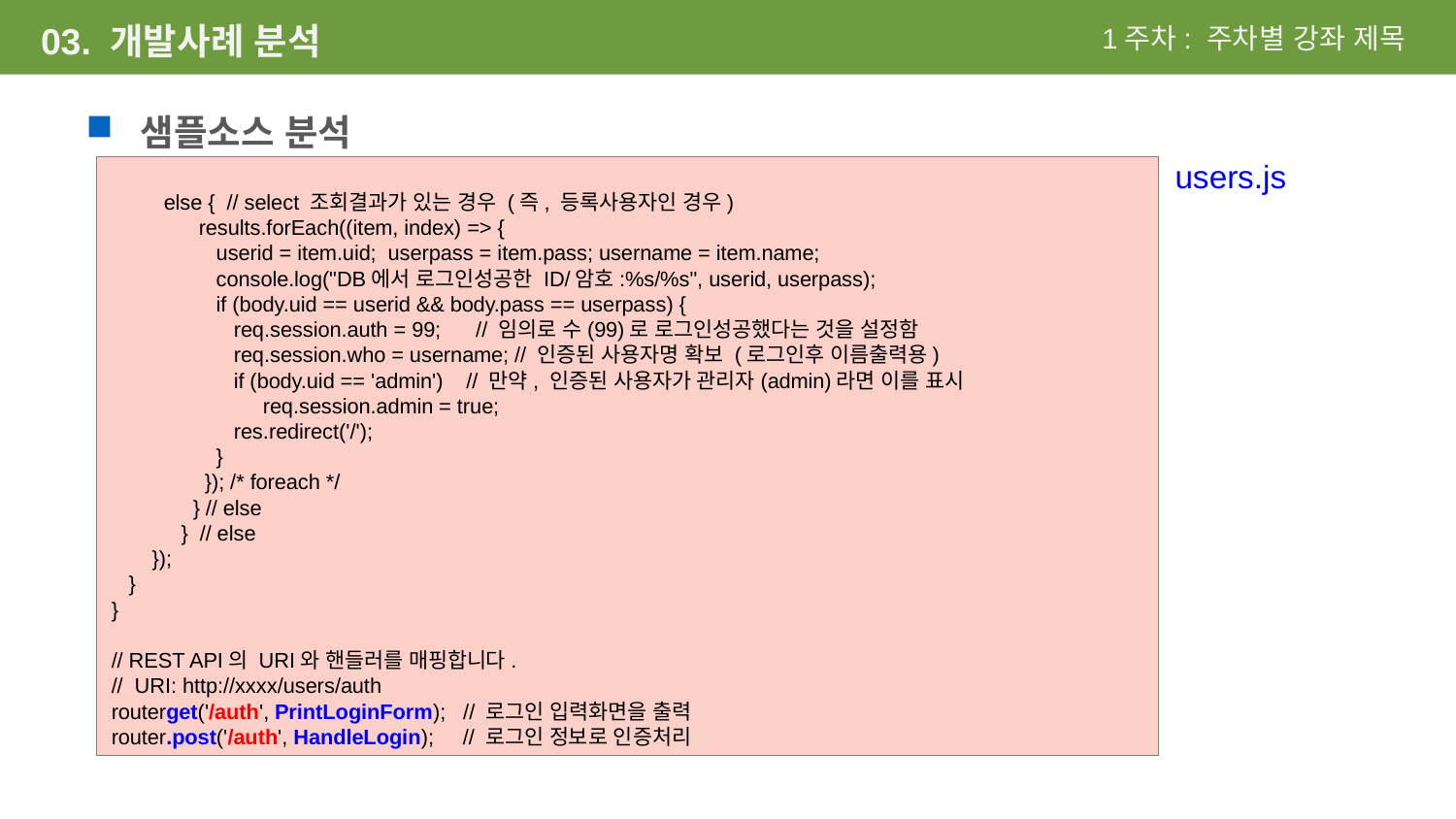

1주차: 주차별 강좌 제목
03. 개발사례 분석
샘플소스 분석

         else {  // select 조회결과가 있는 경우 (즉, 등록사용자인 경우)
               results.forEach((item, index) => {
                  userid = item.uid;  userpass = item.pass; username = item.name;
                  console.log("DB에서 로그인성공한 ID/암호:%s/%s", userid, userpass);
                  if (body.uid == userid && body.pass == userpass) {
                     req.session.auth = 99;      // 임의로 수(99)로 로그인성공했다는 것을 설정함
                     req.session.who = username; // 인증된 사용자명 확보 (로그인후 이름출력용)
                     if (body.uid == 'admin')    // 만약, 인증된 사용자가 관리자(admin)라면 이를 표시
                          req.session.admin = true;
                     res.redirect('/');
                  }
                }); /* foreach */
              } // else
            }  // else
       });
   }
}

// REST API의 URI와 핸들러를 매핑합니다.
//  URI: http://xxxx/users/auth
routerget('/auth', PrintLoginForm);   // 로그인 입력화면을 출력
router.post('/auth', HandleLogin);     // 로그인 정보로 인증처리
users.js